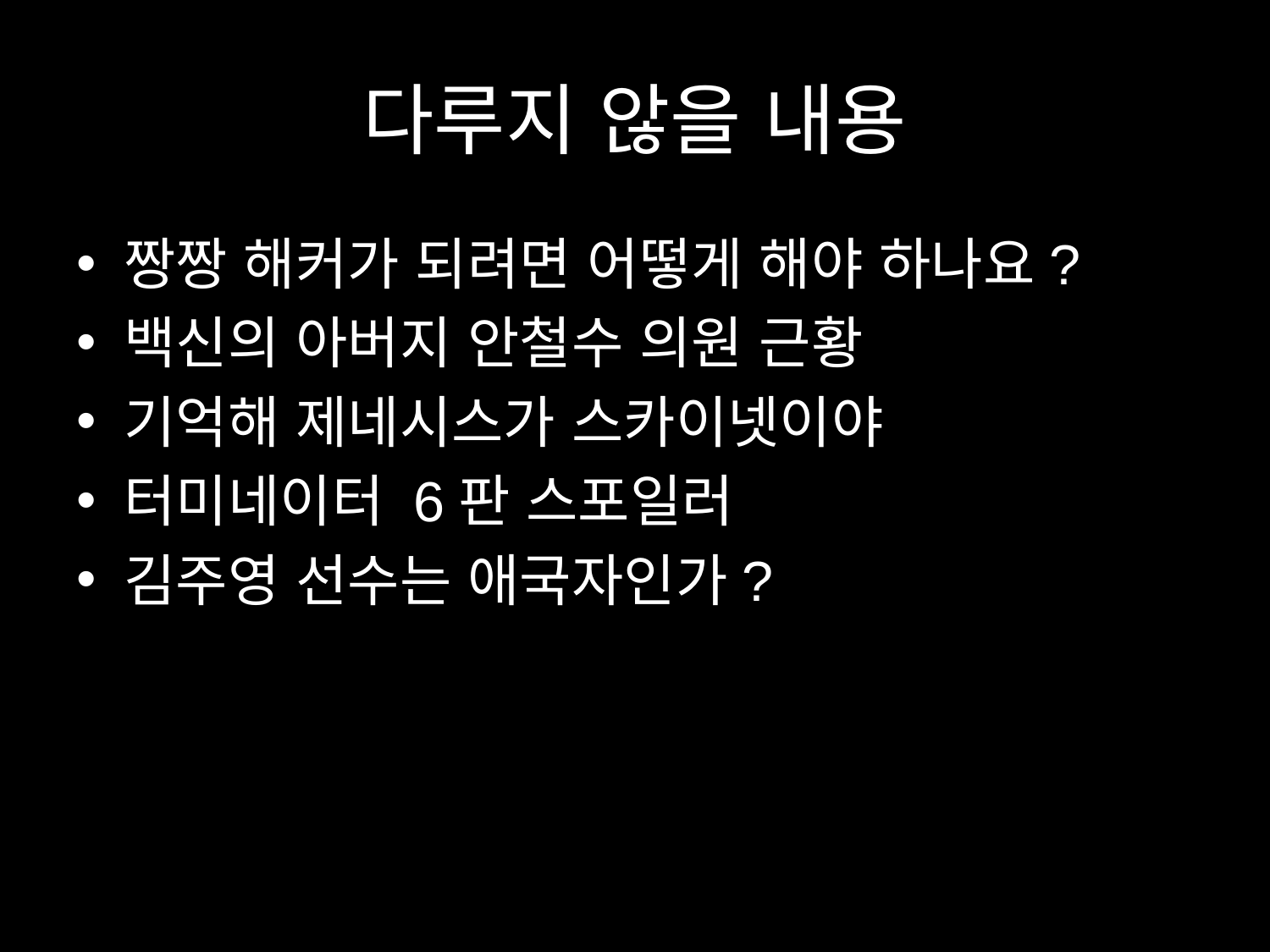

# 다루지 않을 내용
짱짱 해커가 되려면 어떻게 해야 하나요?
백신의 아버지 안철수 의원 근황
기억해 제네시스가 스카이넷이야
터미네이터 6판 스포일러
김주영 선수는 애국자인가?